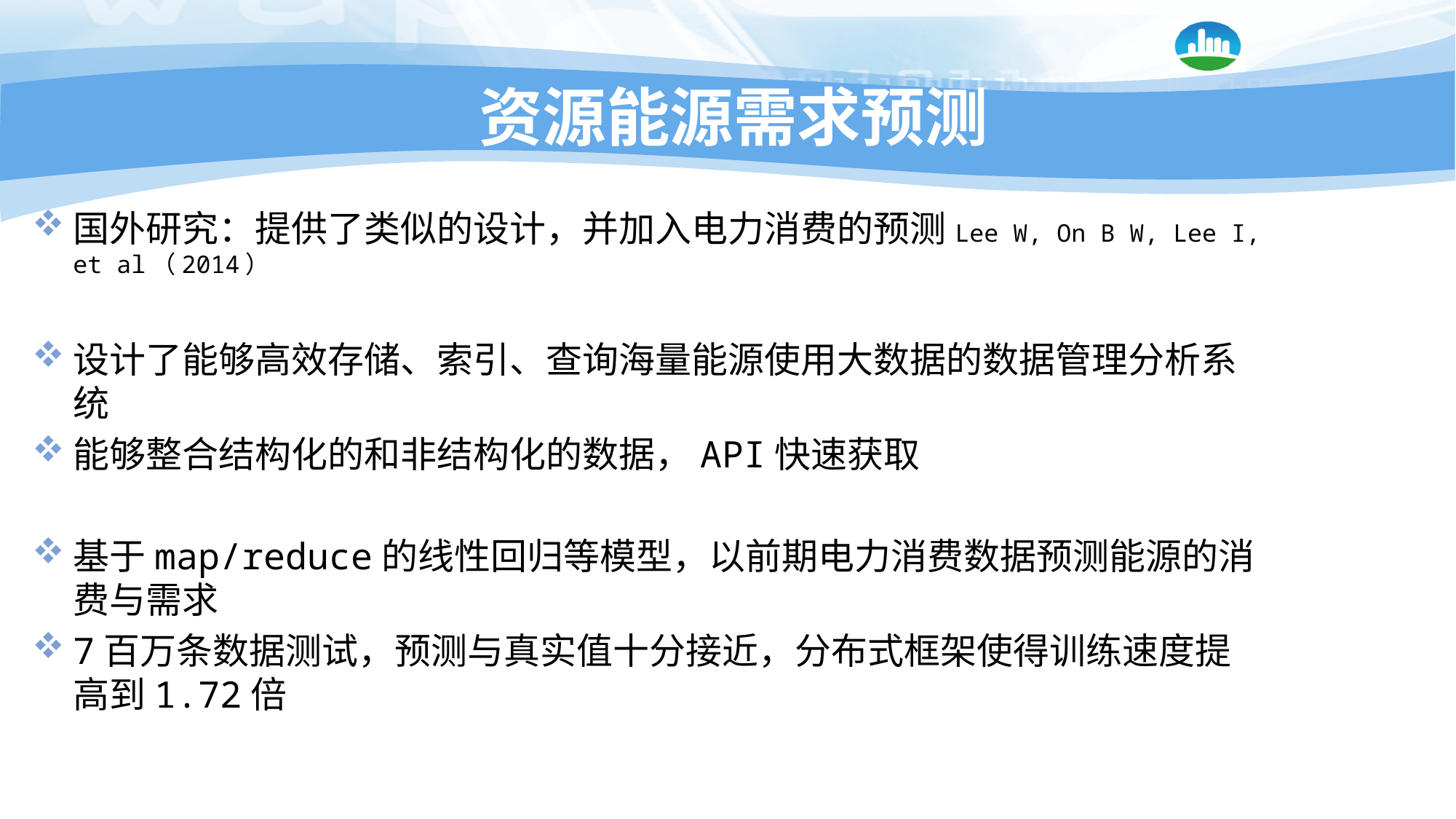

# 资源能源需求预测

国外研究：提供了类似的设计，并加入电力消费的预测Lee W, On B W, Lee I, et al（2014）

设计了能够高效存储、索引、查询海量能源使用大数据的数据管理分析系统
能够整合结构化的和非结构化的数据，API快速获取

基于map/reduce的线性回归等模型，以前期电力消费数据预测能源的消费与需求
7百万条数据测试，预测与真实值十分接近，分布式框架使得训练速度提高到1.72倍